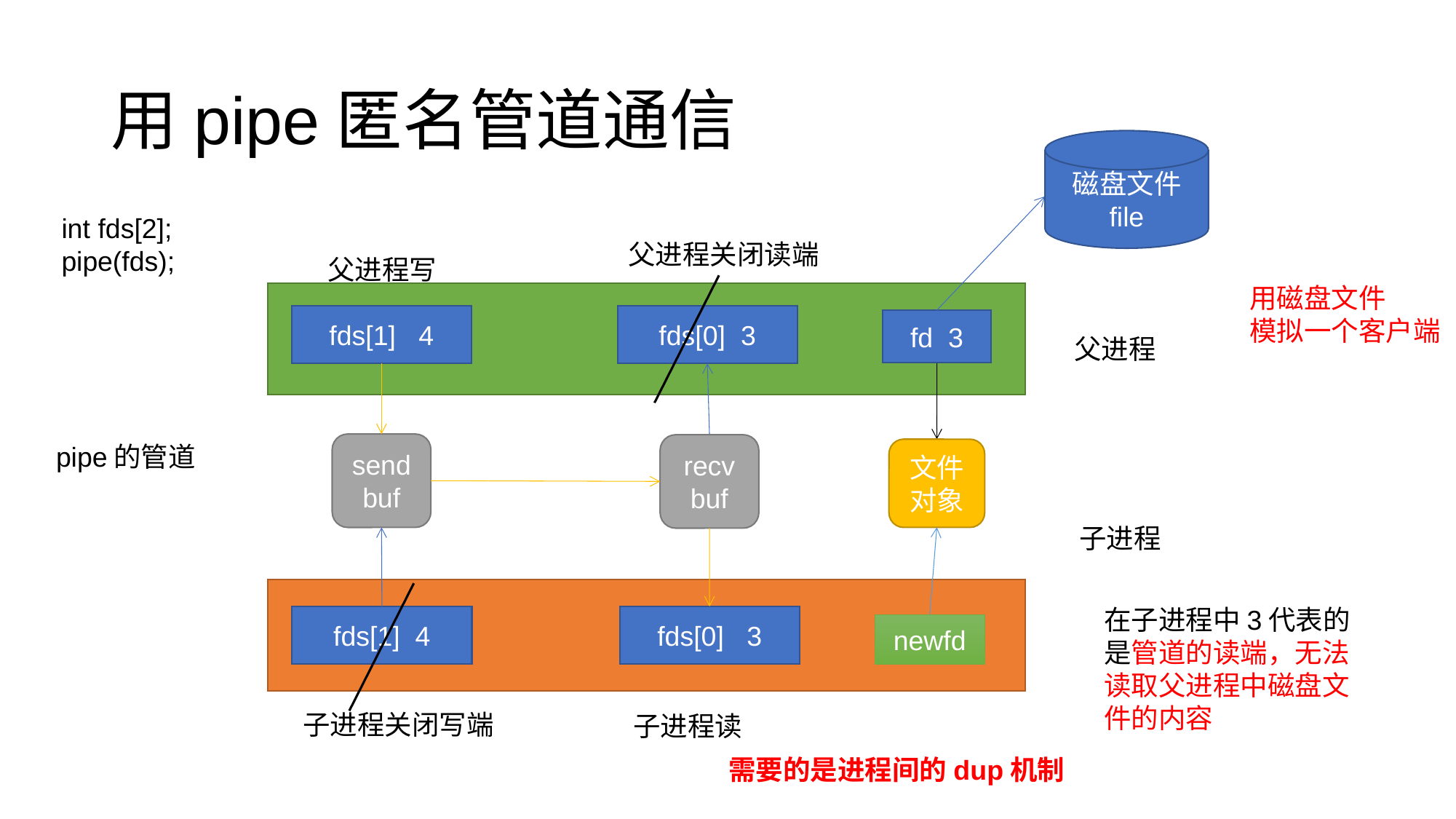

# 用pipe匿名管道通信
磁盘文件
file
int fds[2];
pipe(fds);
父进程关闭读端
父进程写
用磁盘文件
模拟一个客户端

fds[1]   4
fds[0]  3
fd  3
父进程
send
buf
pipe的管道
recv
buf
文件对象
子进程

在子进程中3代表的是管道的读端，无法读取父进程中磁盘文件的内容
fds[1]  4
fds[0]   3
newfd
子进程关闭写端
子进程读
需要的是进程间的dup机制